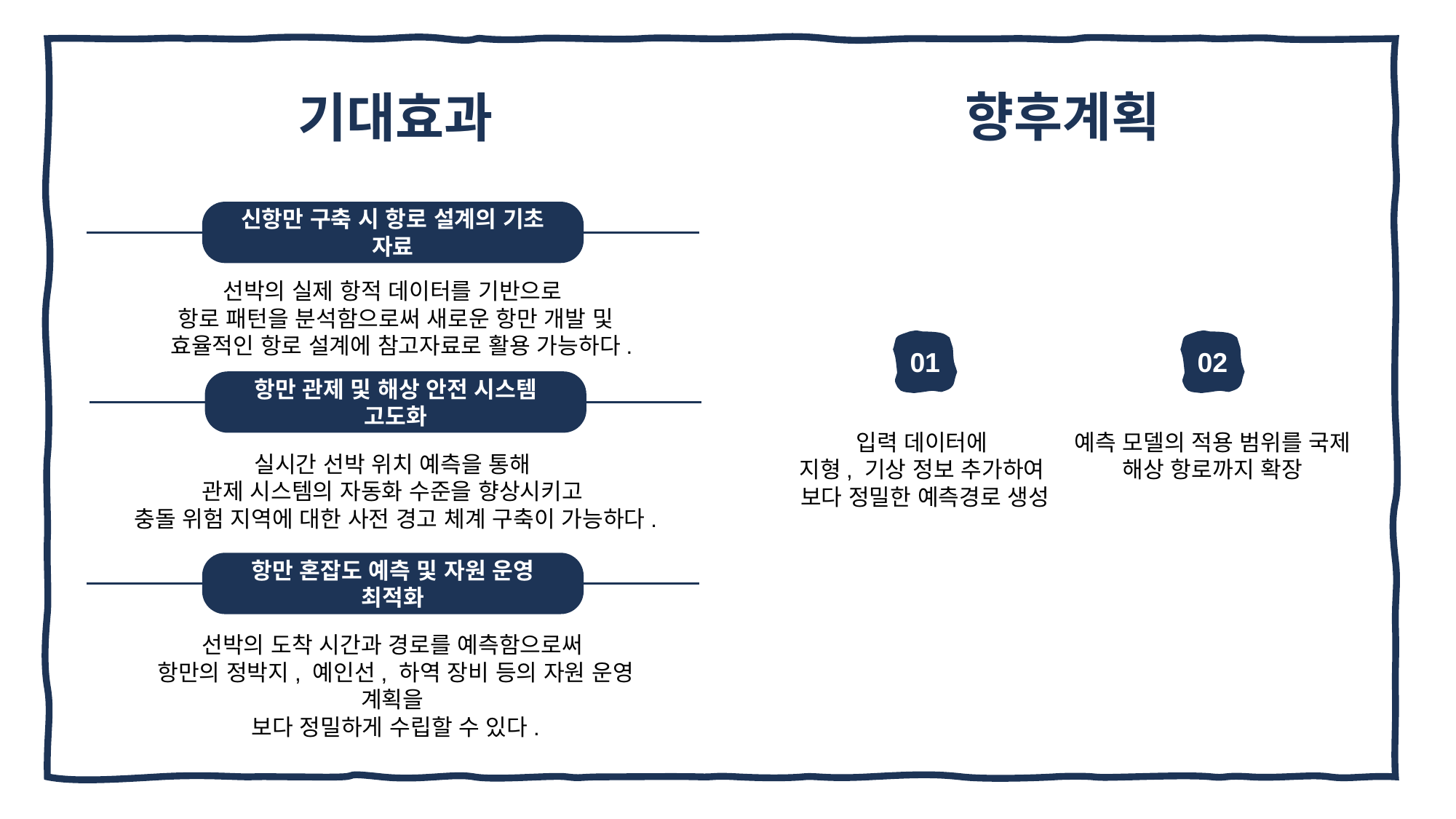

향후계획
기대효과
신항만 구축 시 항로 설계의 기초 자료
선박의 실제 항적 데이터를 기반으로
항로 패턴을 분석함으로써 새로운 항만 개발 및
 효율적인 항로 설계에 참고자료로 활용 가능하다.
01
02
항만 관제 및 해상 안전 시스템 고도화
입력 데이터에
지형, 기상 정보 추가하여
보다 정밀한 예측경로 생성
예측 모델의 적용 범위를 국제 해상 항로까지 확장
실시간 선박 위치 예측을 통해
관제 시스템의 자동화 수준을 향상시키고
충돌 위험 지역에 대한 사전 경고 체계 구축이 가능하다.
항만 혼잡도 예측 및 자원 운영 최적화
선박의 도착 시간과 경로를 예측함으로써
항만의 정박지, 예인선, 하역 장비 등의 자원 운영 계획을
보다 정밀하게 수립할 수 있다.